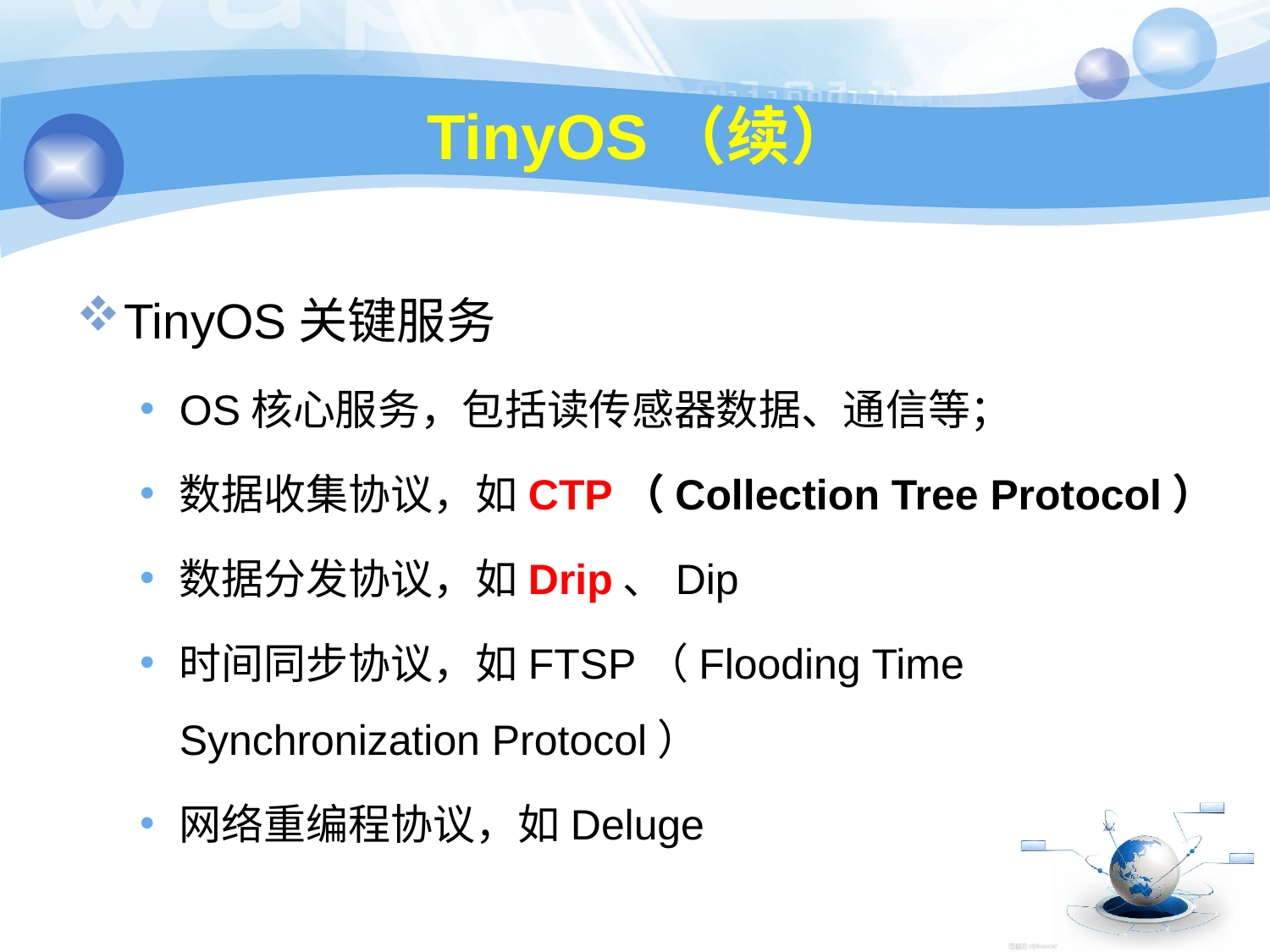

40
# TinyOS（续）
TinyOS关键服务
OS核心服务，包括读传感器数据、通信等；
数据收集协议，如CTP（Collection Tree Protocol）
数据分发协议，如Drip、Dip
时间同步协议，如FTSP（Flooding Time Synchronization Protocol）
网络重编程协议，如Deluge